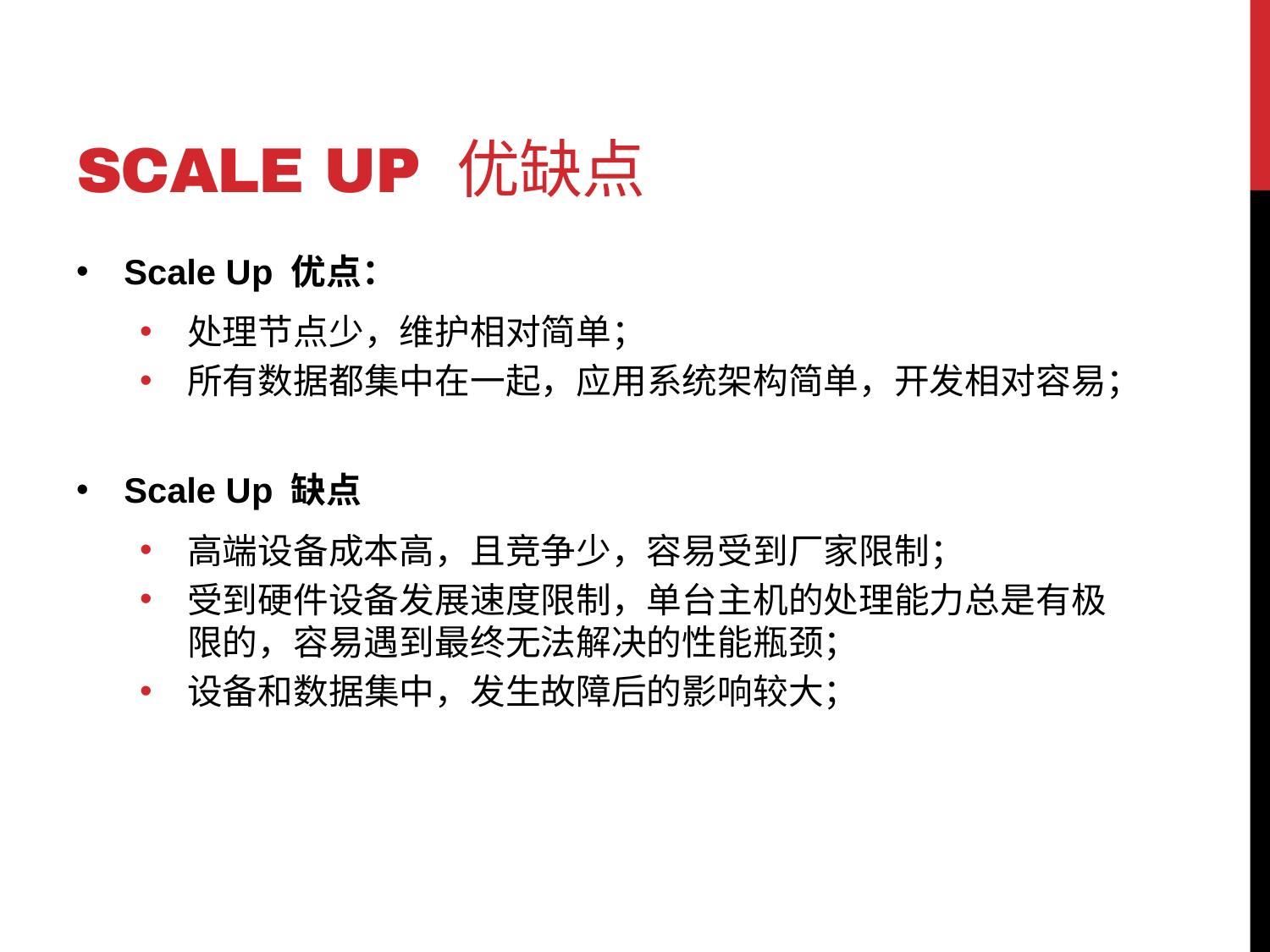

# Scale Up 优缺点
Scale Up 优点：
处理节点少，维护相对简单；
所有数据都集中在一起，应用系统架构简单，开发相对容易；

Scale Up 缺点
高端设备成本高，且竞争少，容易受到厂家限制；
受到硬件设备发展速度限制，单台主机的处理能力总是有极限的，容易遇到最终无法解决的性能瓶颈；
设备和数据集中，发生故障后的影响较大；